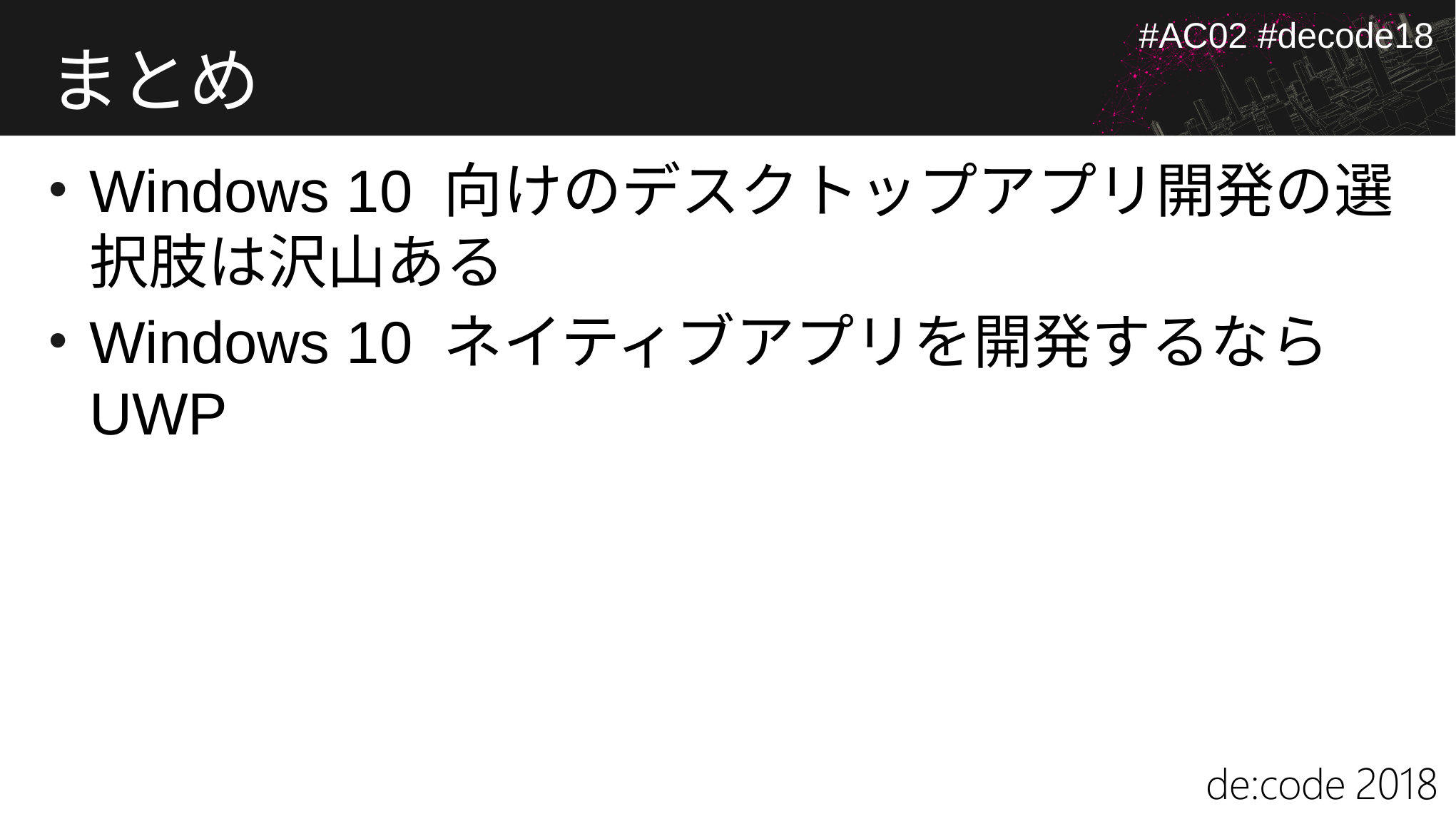

# まとめ
Windows 10 向けのデスクトップアプリ開発の選択肢は沢山ある
Windows 10 ネイティブアプリを開発するなら UWP